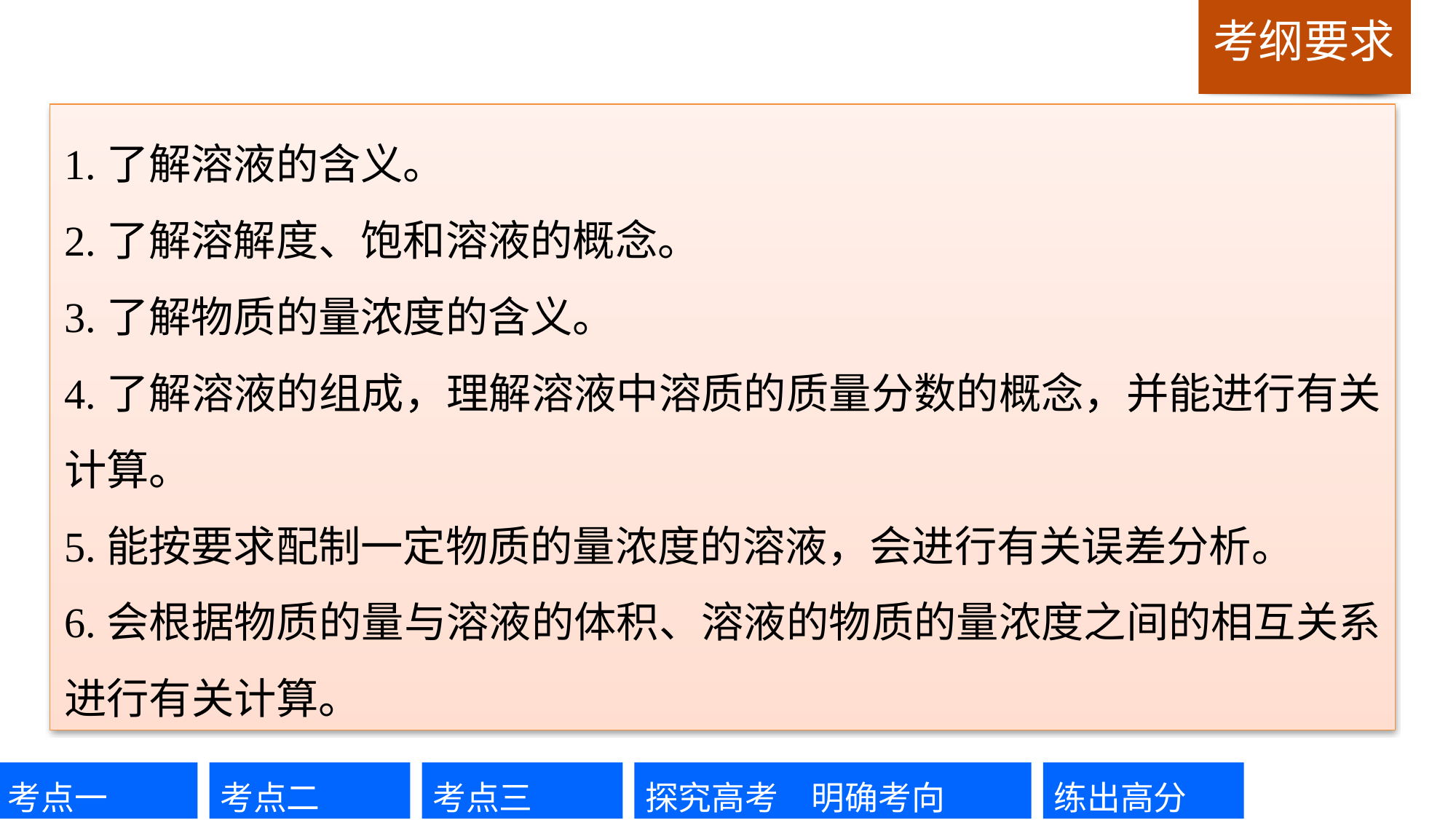

1.了解溶液的含义。
2.了解溶解度、饱和溶液的概念。
3.了解物质的量浓度的含义。
4.了解溶液的组成，理解溶液中溶质的质量分数的概念，并能进行有关计算。
5.能按要求配制一定物质的量浓度的溶液，会进行有关误差分析。
6.会根据物质的量与溶液的体积、溶液的物质的量浓度之间的相互关系进行有关计算。
考点一
考点二
考点三
探究高考　明确考向
练出高分